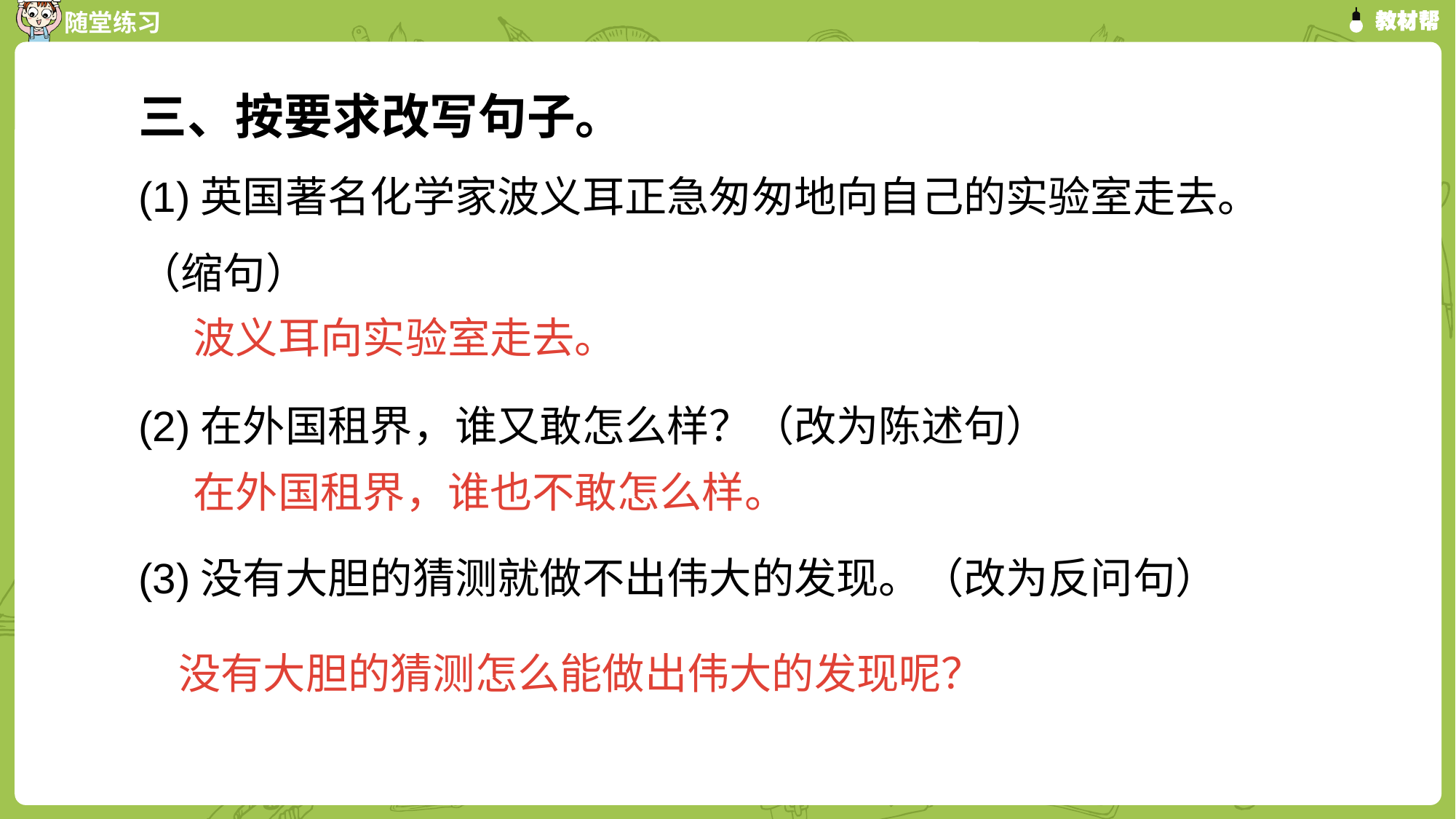

三、按要求改写句子。
(1)英国著名化学家波义耳正急匆匆地向自己的实验室走去。（缩句）

(2)在外国租界，谁又敢怎么样？（改为陈述句）

(3)没有大胆的猜测就做不出伟大的发现。（改为反问句）

波义耳向实验室走去。
在外国租界，谁也不敢怎么样。
没有大胆的猜测怎么能做出伟大的发现呢？